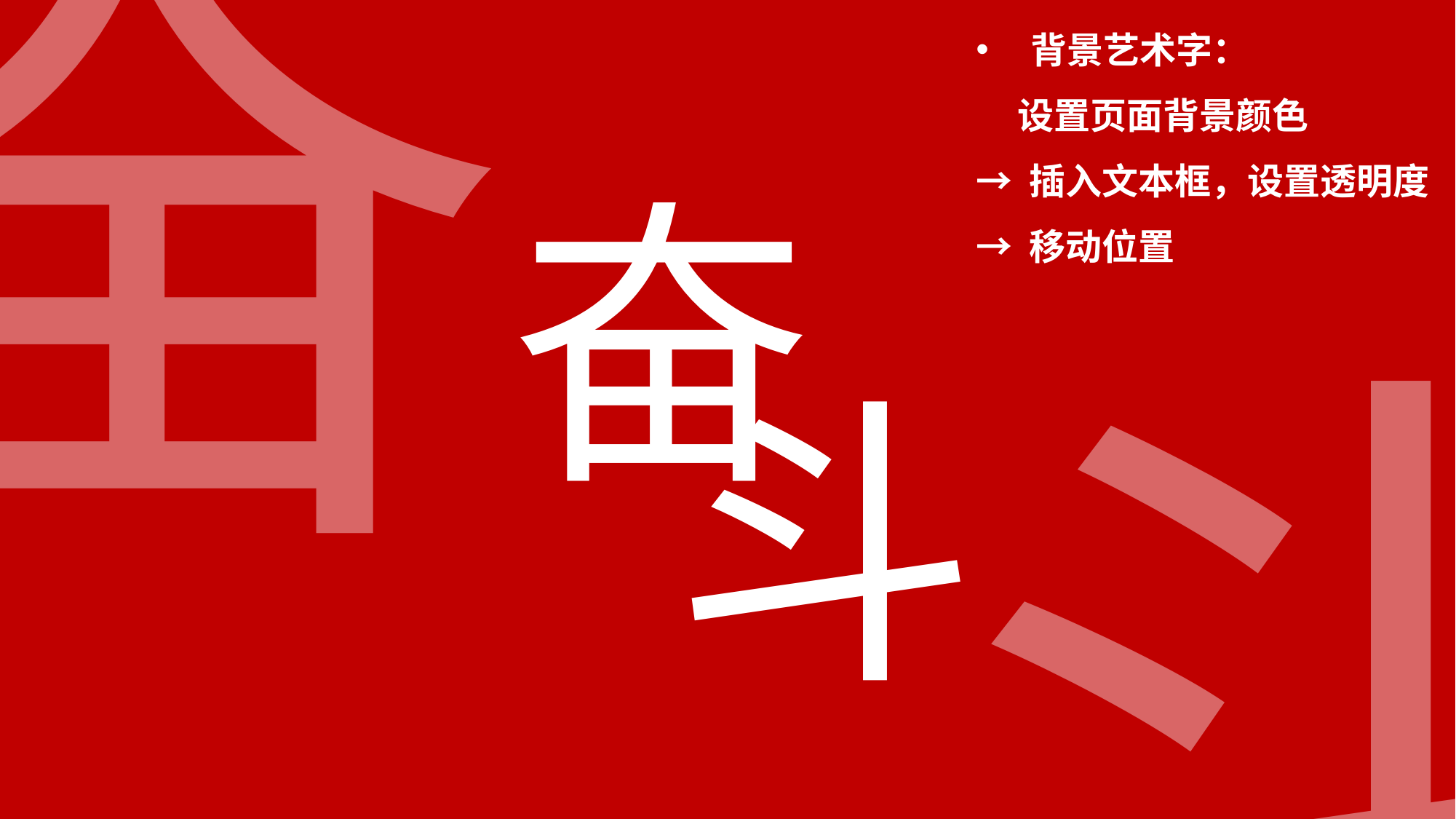

背景艺术字：
    设置页面背景颜色
→ 插入文本框，设置透明度
→ 移动位置
奋
奋
斗
斗